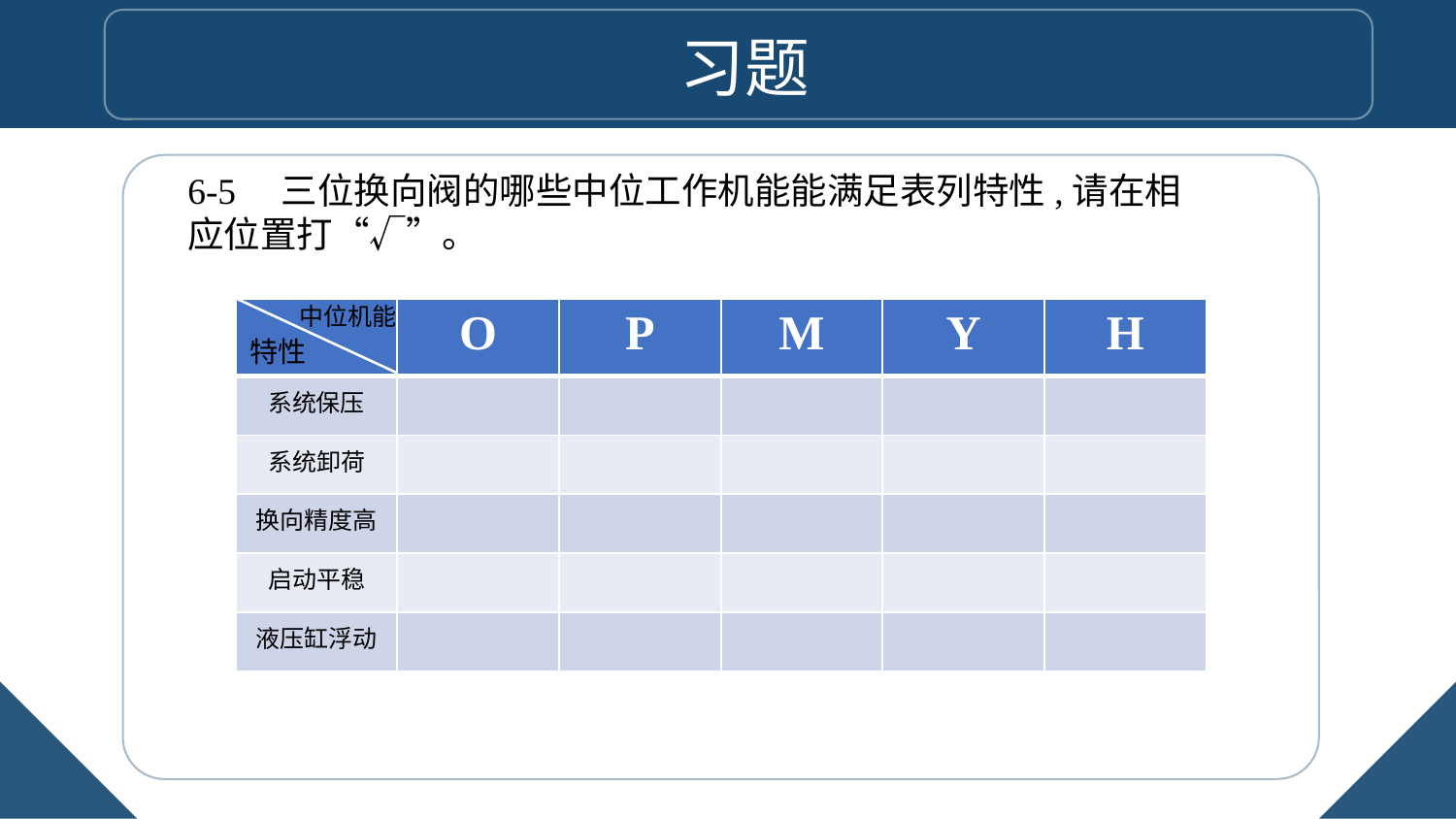

习题

6-5　三位换向阀的哪些中位工作机能能满足表列特性,请在相应位置打“√”。
中位机能
特性
|  | O | P | M | Y | H |
| --- | --- | --- | --- | --- | --- |
| 系统保压 |  |  |  |  |  |
| 系统卸荷 |  |  |  |  |  |
| 换向精度高 |  |  |  |  |  |
| 启动平稳 |  |  |  |  |  |
| 液压缸浮动 |  |  |  |  |  |